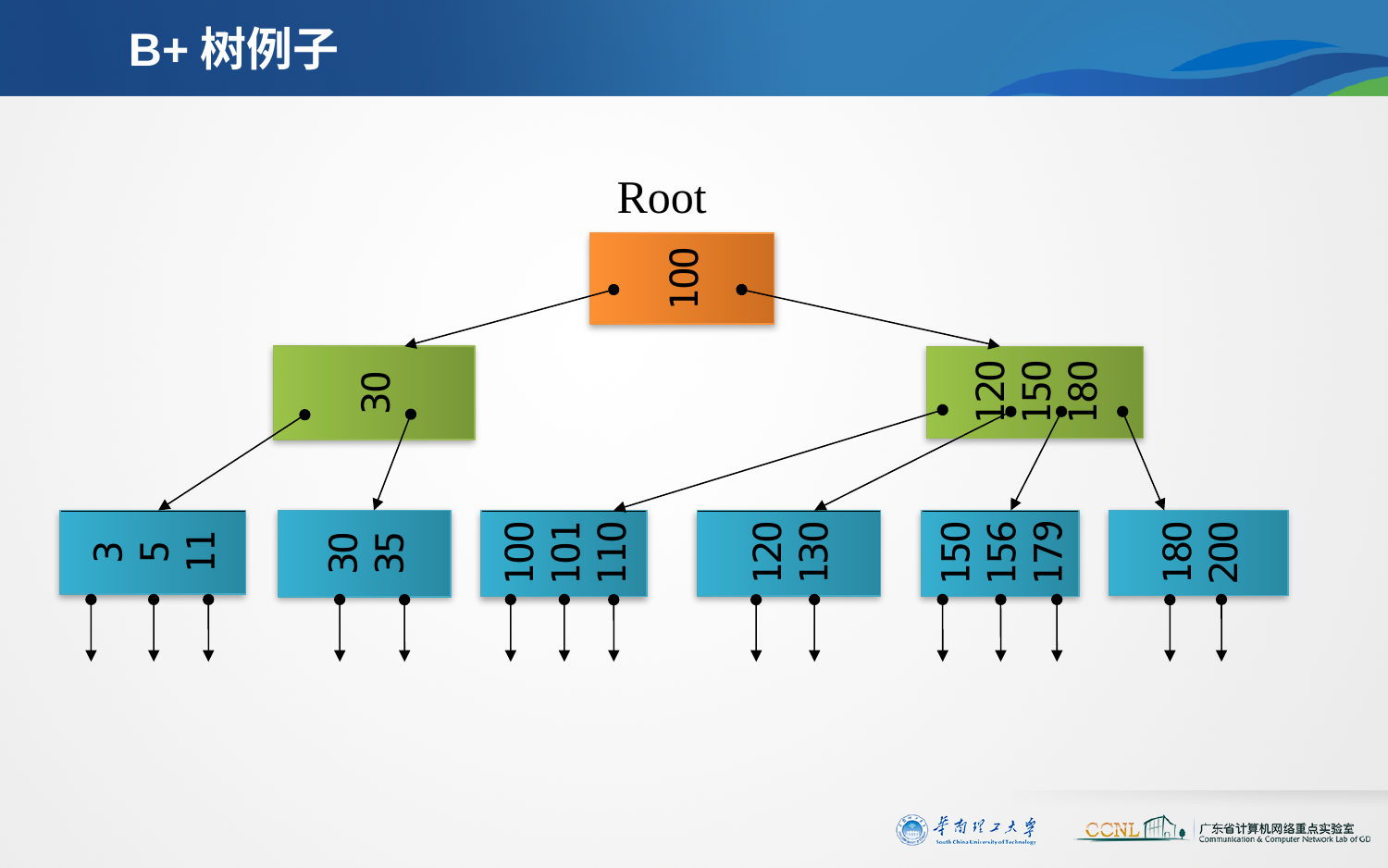

# B+树例子
Root

100
120
150
180

30

3
5
11
120
130
180
200
30
35
100
101
110
150
156
179